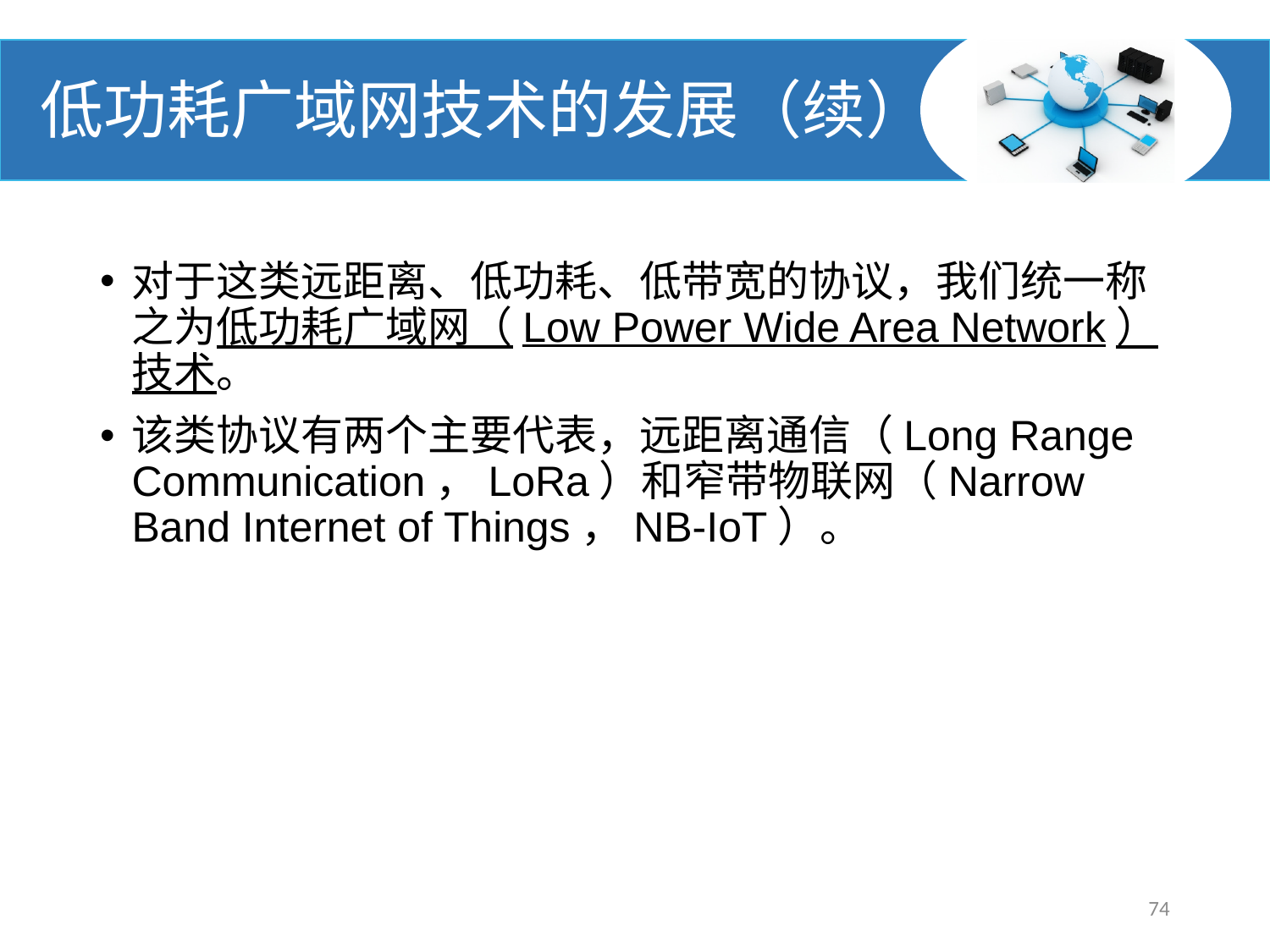

# 低功耗广域网技术的发展（续）
对于这类远距离、低功耗、低带宽的协议，我们统一称之为低功耗广域网（Low Power Wide Area Network）技术。
该类协议有两个主要代表，远距离通信（Long Range Communication，LoRa）和窄带物联网（Narrow Band Internet of Things，NB-IoT）。

74